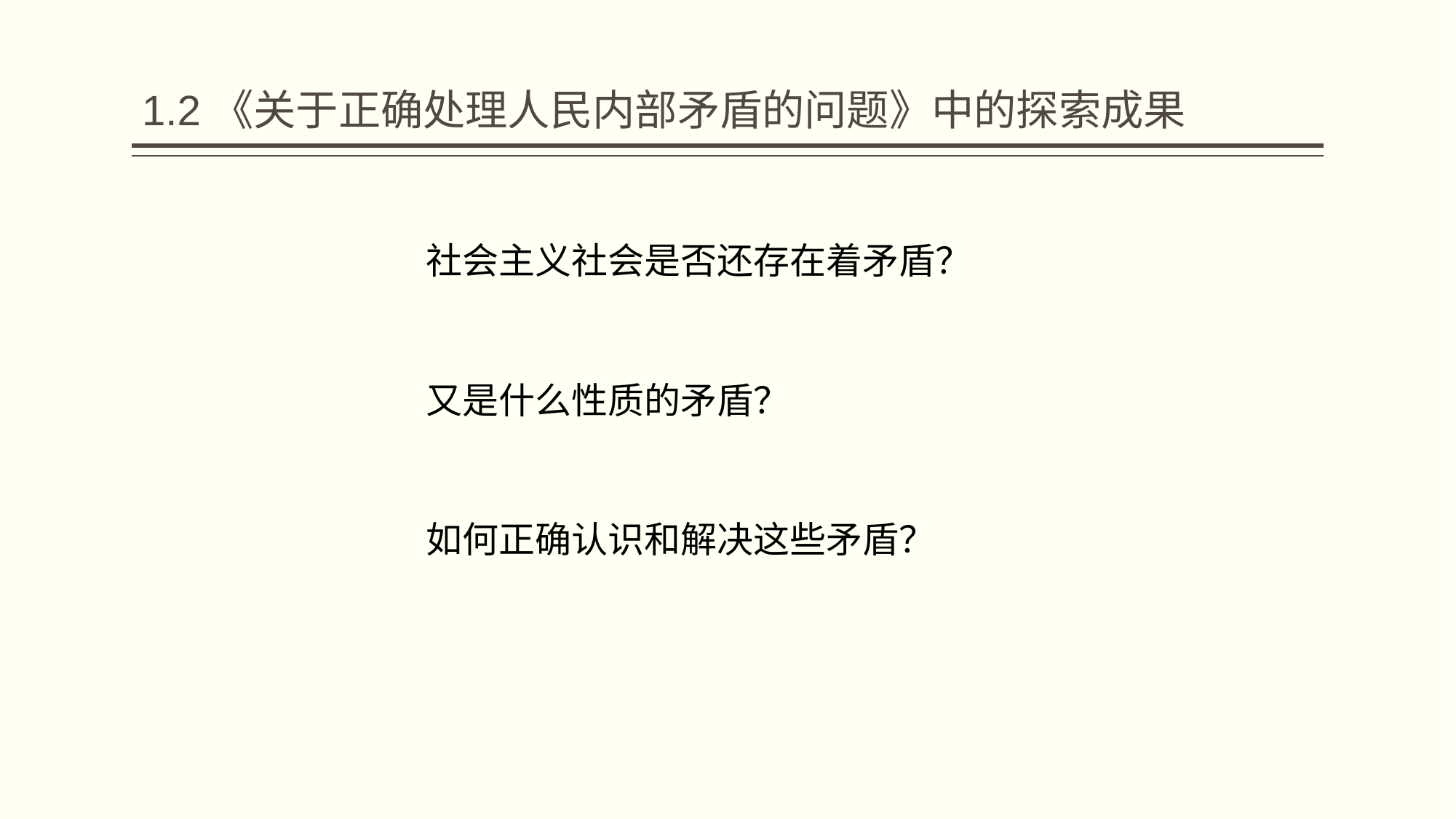

# 1.2《关于正确处理人民内部矛盾的问题》中的探索成果
社会主义社会是否还存在着矛盾？
又是什么性质的矛盾？
如何正确认识和解决这些矛盾？